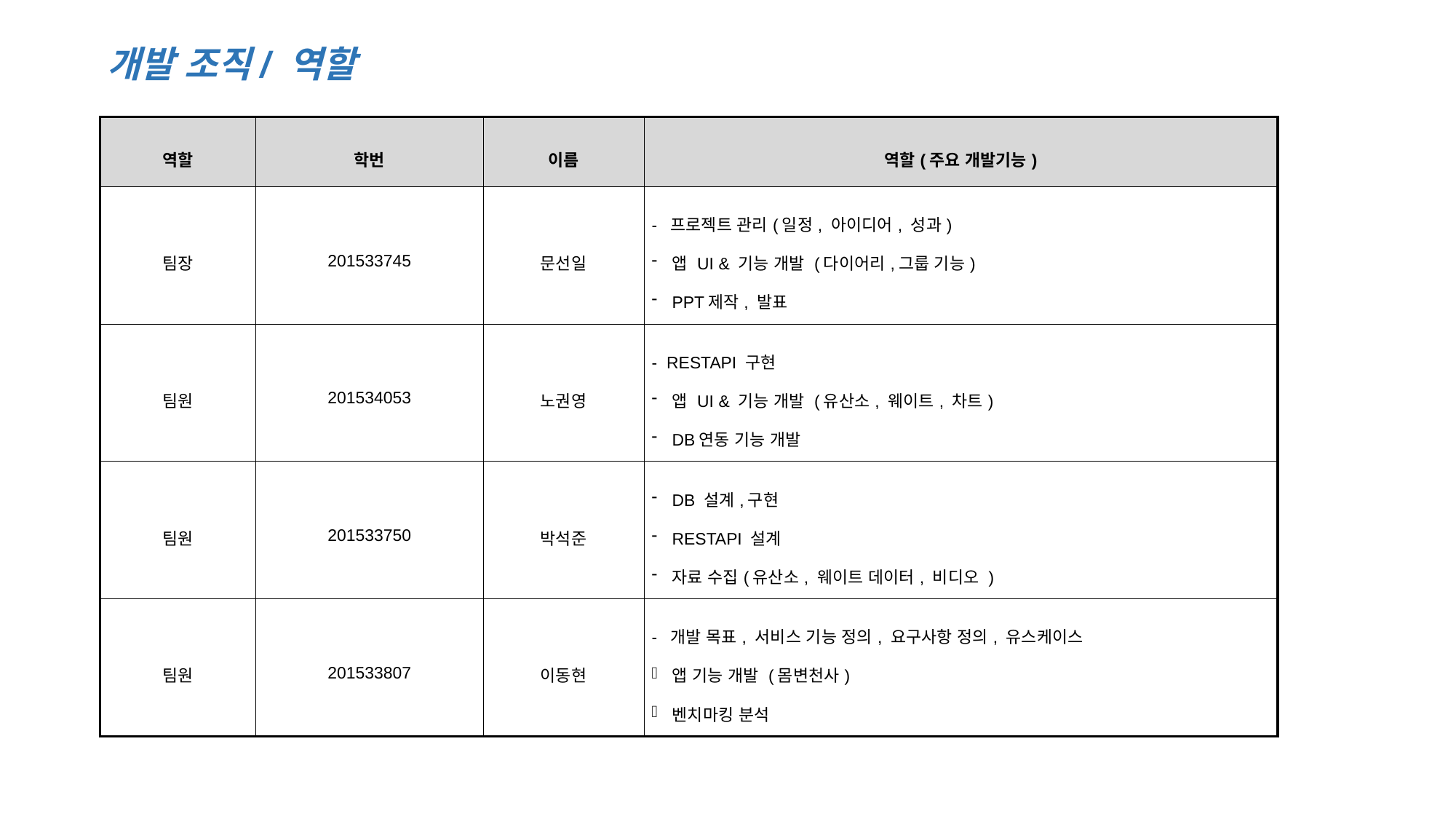

개발 조직/ 역할
| 역할 | 학번 | 이름 | 역할(주요 개발기능) |
| --- | --- | --- | --- |
| 팀장 | 201533745 | 문선일 | - 프로젝트 관리(일정, 아이디어, 성과) 앱 UI & 기능 개발 (다이어리,그룹 기능) PPT제작, 발표 |
| 팀원 | 201534053 | 노권영 | - RESTAPI 구현 앱 UI & 기능 개발 (유산소, 웨이트, 차트) DB연동 기능 개발 |
| 팀원 | 201533750 | 박석준 | DB 설계,구현 RESTAPI 설계 자료 수집(유산소, 웨이트 데이터, 비디오 ) |
| 팀원 | 201533807 | 이동현 | - 개발 목표, 서비스 기능 정의, 요구사항 정의, 유스케이스 앱 기능 개발 (몸변천사) 벤치마킹 분석 |